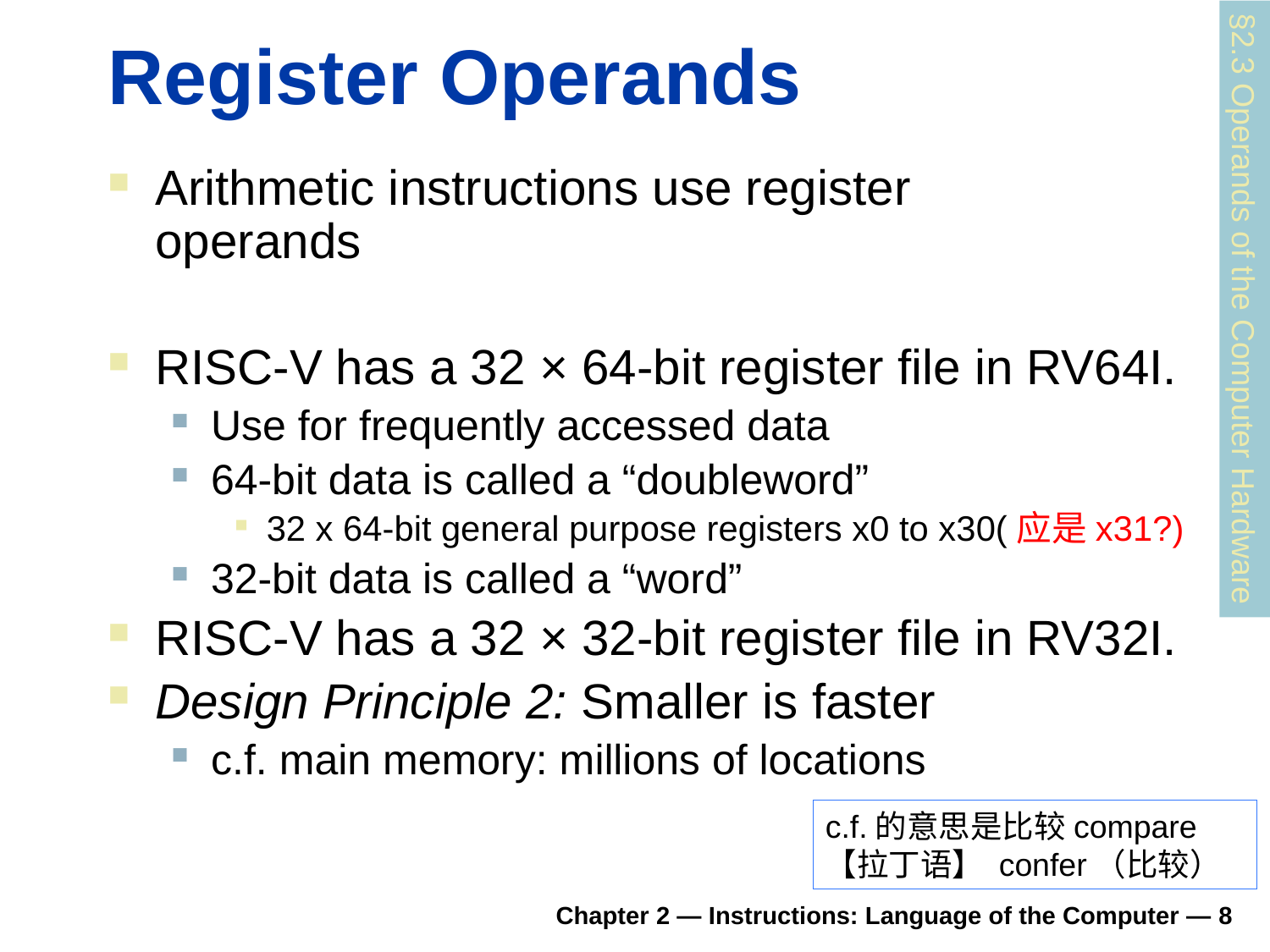

# Register Operands
Arithmetic instructions use register
operands

RISC-V has a 32 × 64-bit register file in RV64I.
Use for frequently accessed data
64-bit data is called a “doubleword”
32 x 64-bit general purpose registers x0 to x30(应是x31?)
32-bit data is called a “word”
RISC-V has a 32 × 32-bit register file in RV32I.
Design Principle 2: Smaller is faster
c.f. main memory: millions of locations
§2.3 Operands of the Computer Hardware
c.f.的意思是比较compare
【拉丁语】 confer（比较）
Chapter 2 — Instructions: Language of the Computer — 8